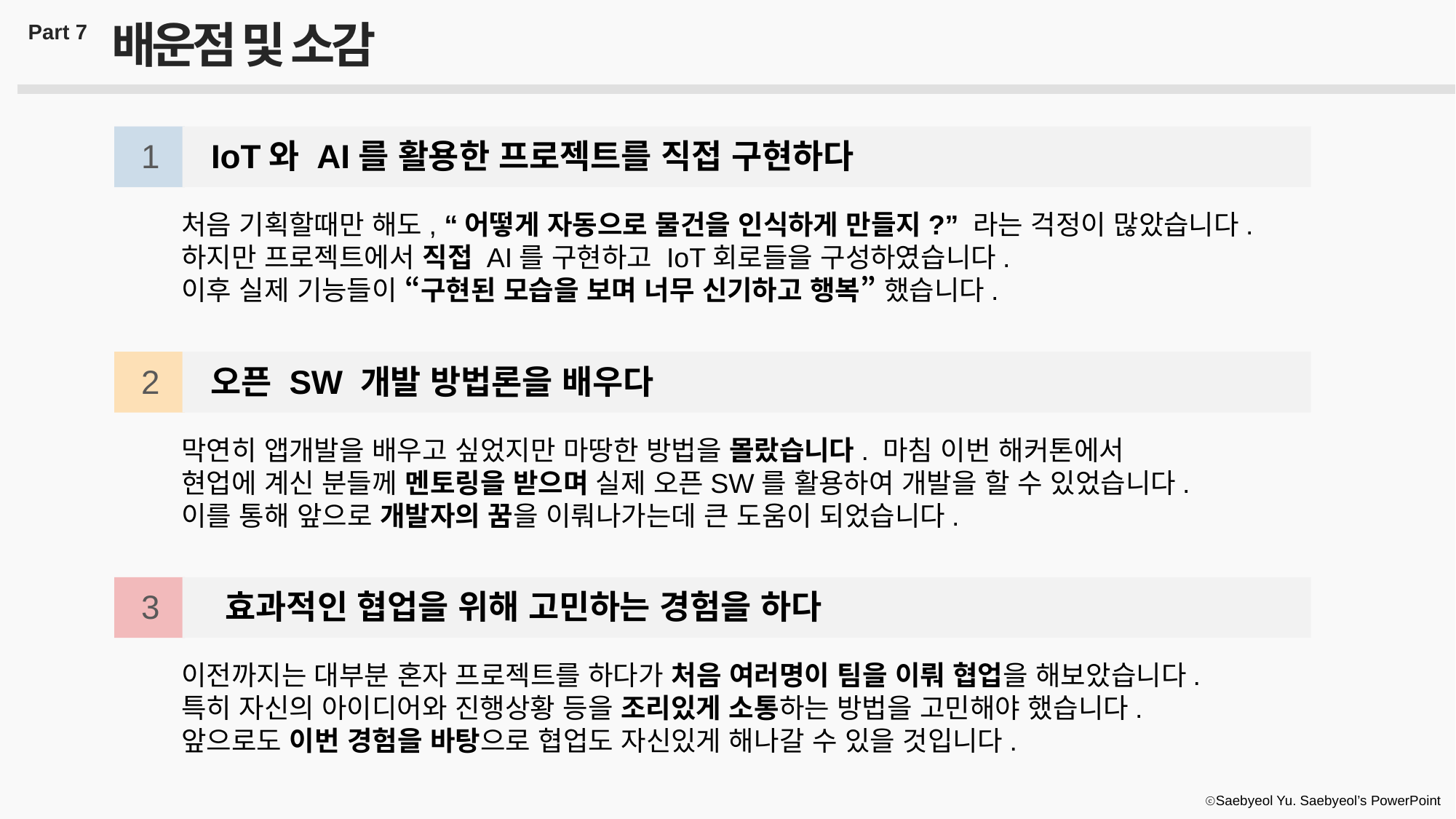

배운점 및 소감
Part 7

1
IoT와 AI를 활용한 프로젝트를 직접 구현하다
처음 기획할때만 해도, “어떻게 자동으로 물건을 인식하게 만들지?” 라는 걱정이 많았습니다.
하지만 프로젝트에서 직접 AI를 구현하고 IoT회로들을 구성하였습니다.
이후 실제 기능들이 “구현된 모습을 보며 너무 신기하고 행복” 했습니다.

2
오픈 SW 개발 방법론을 배우다
막연히 앱개발을 배우고 싶었지만 마땅한 방법을 몰랐습니다. 마침 이번 해커톤에서
현업에 계신 분들께 멘토링을 받으며 실제 오픈SW를 활용하여 개발을 할 수 있었습니다.
이를 통해 앞으로 개발자의 꿈을 이뤄나가는데 큰 도움이 되었습니다.

3
효과적인 협업을 위해 고민하는 경험을 하다
이전까지는 대부분 혼자 프로젝트를 하다가 처음 여러명이 팀을 이뤄 협업을 해보았습니다.
특히 자신의 아이디어와 진행상황 등을 조리있게 소통하는 방법을 고민해야 했습니다.
앞으로도 이번 경험을 바탕으로 협업도 자신있게 해나갈 수 있을 것입니다.